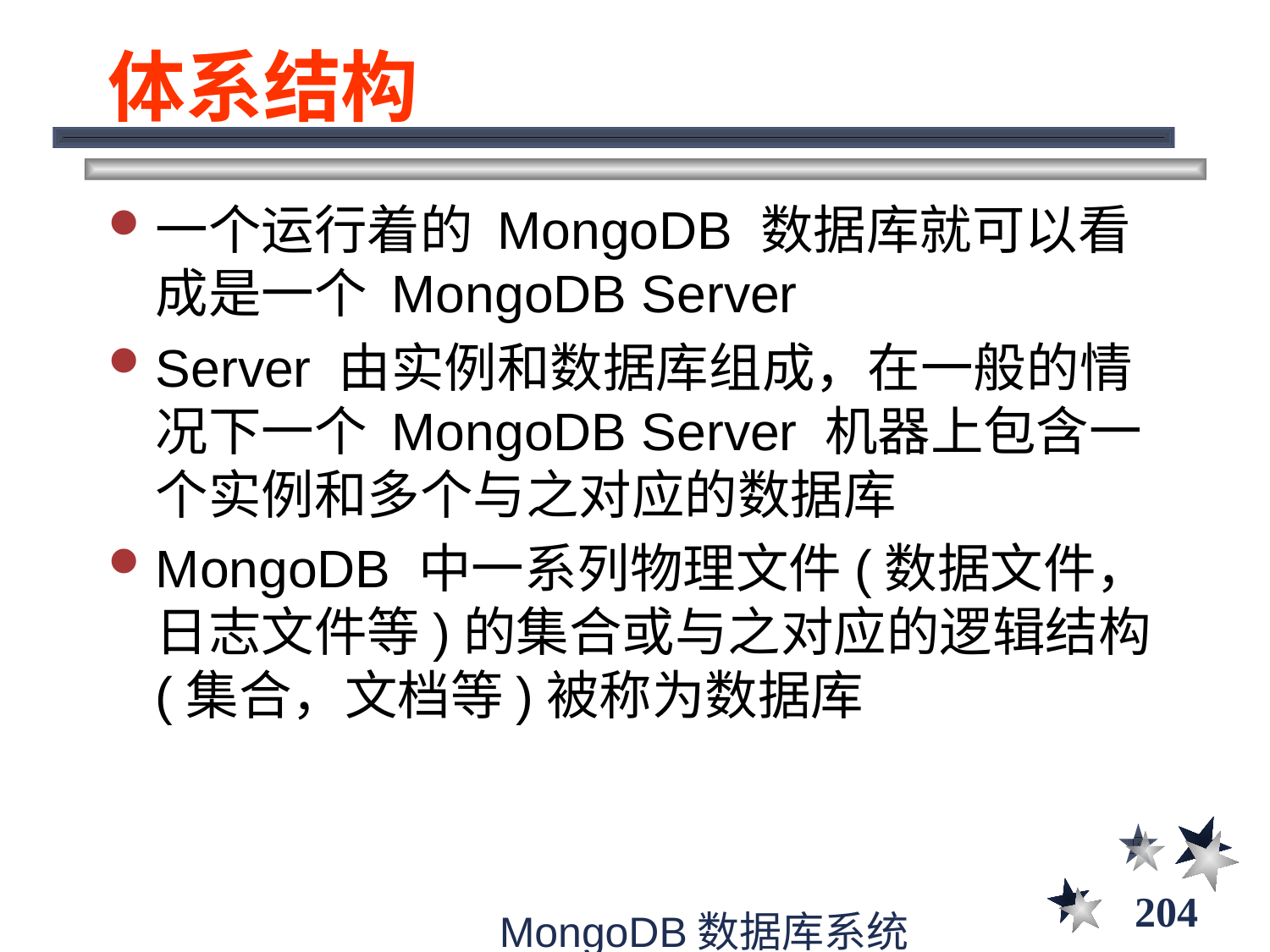

# 体系结构
一个运行着的 MongoDB 数据库就可以看成是一个 MongoDB Server
Server 由实例和数据库组成，在一般的情况下一个 MongoDB Server 机器上包含一个实例和多个与之对应的数据库
MongoDB 中一系列物理文件(数据文件，日志文件等)的集合或与之对应的逻辑结构(集合，文档等)被称为数据库
204
MongoDB数据库系统